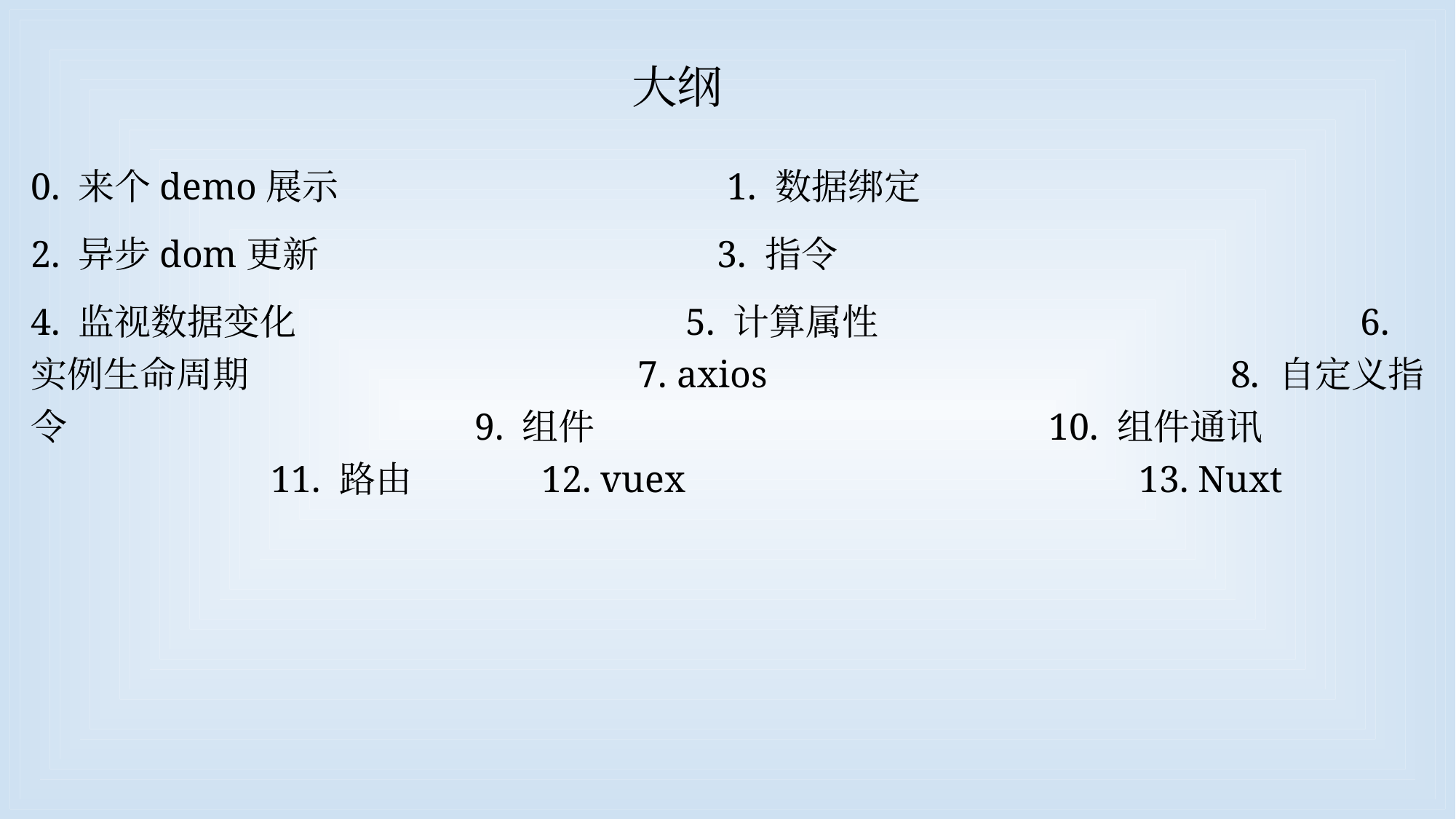

大纲
#
0. 来个demo展示                                         1. 数据绑定
2. 异步dom更新                                          3. 指令
4. 监视数据变化                                         5. 计算属性                                                   6. 实例生命周期                                         7. axios                                                 8. 自定义指令                                           9. 组件                                                10. 组件通讯                                            11. 路由             12. vuex                                                13. Nuxt